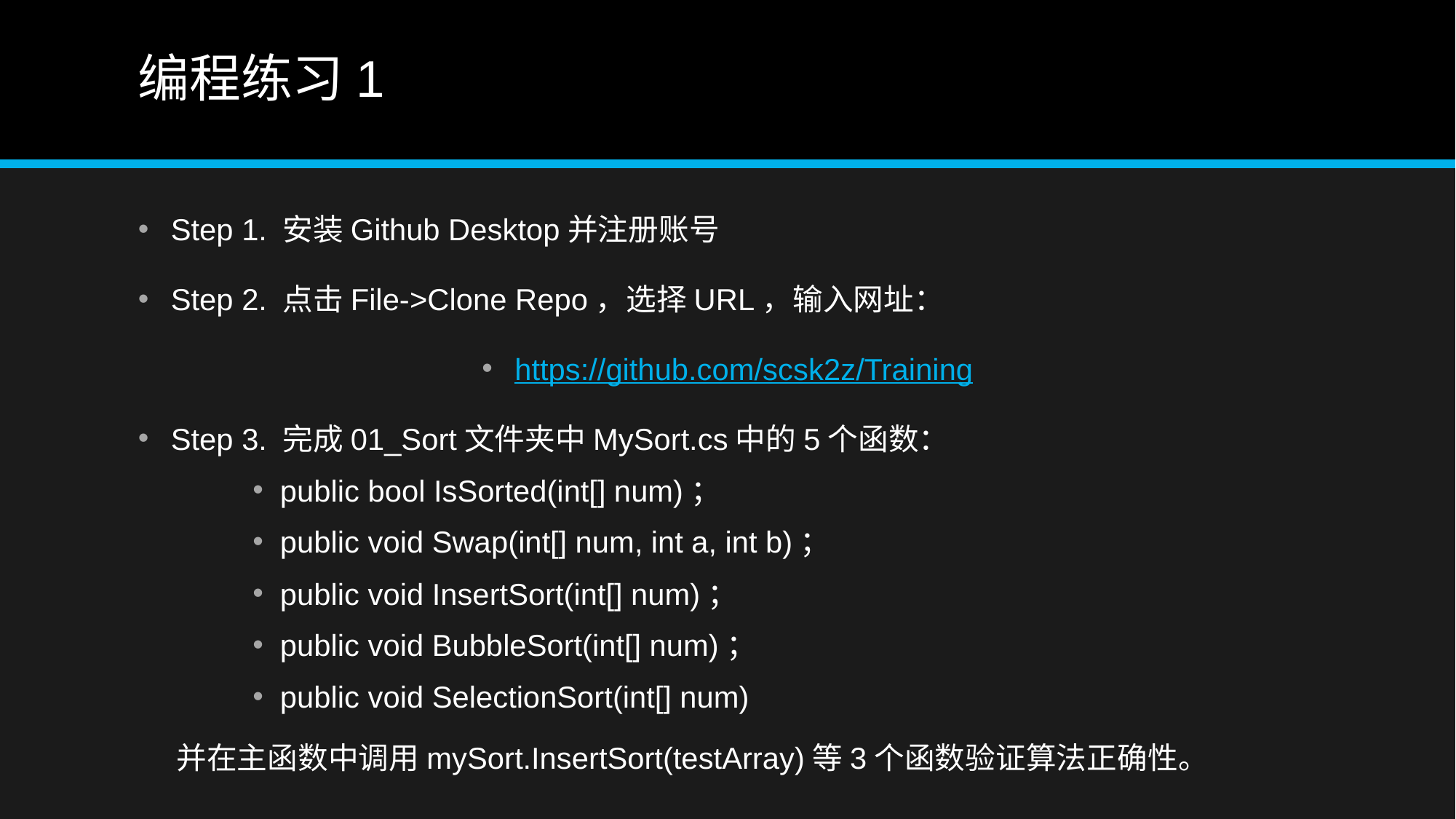

# 编程练习1
Step 1. 安装Github Desktop并注册账号
Step 2. 点击File->Clone Repo，选择URL，输入网址：
https://github.com/scsk2z/Training
Step 3. 完成01_Sort文件夹中MySort.cs中的5个函数：
public bool IsSorted(int[] num)；
public void Swap(int[] num, int a, int b)；
public void InsertSort(int[] num)；
public void BubbleSort(int[] num)；
public void SelectionSort(int[] num)
并在主函数中调用mySort.InsertSort(testArray)等3个函数验证算法正确性。